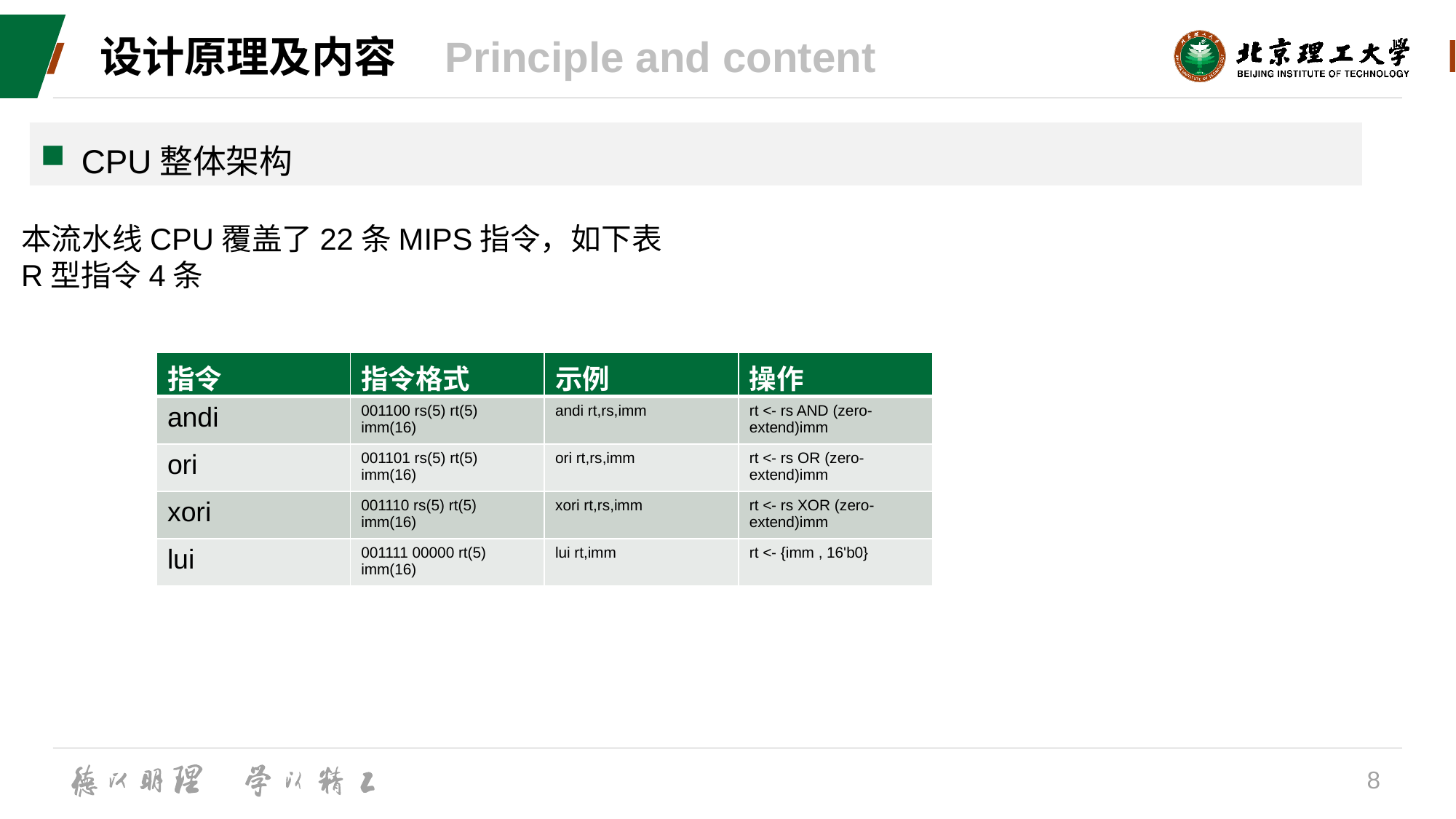

# 设计原理及内容    Principle and content
CPU整体架构
本流水线CPU覆盖了22条MIPS指令，如下表
R型指令4条
| 指令 | 指令格式 | 示例 | 操作 |
| --- | --- | --- | --- |
| andi | 001100 rs(5) rt(5) imm(16) | andi rt,rs,imm | rt <- rs AND (zero-extend)imm |
| ori | 001101 rs(5) rt(5) imm(16) | ori rt,rs,imm | rt <- rs OR (zero-extend)imm |
| xori | 001110 rs(5) rt(5) imm(16) | xori rt,rs,imm | rt <- rs XOR (zero-extend)imm |
| lui | 001111 00000 rt(5) imm(16) | lui rt,imm | rt <- {imm , 16'b0} |